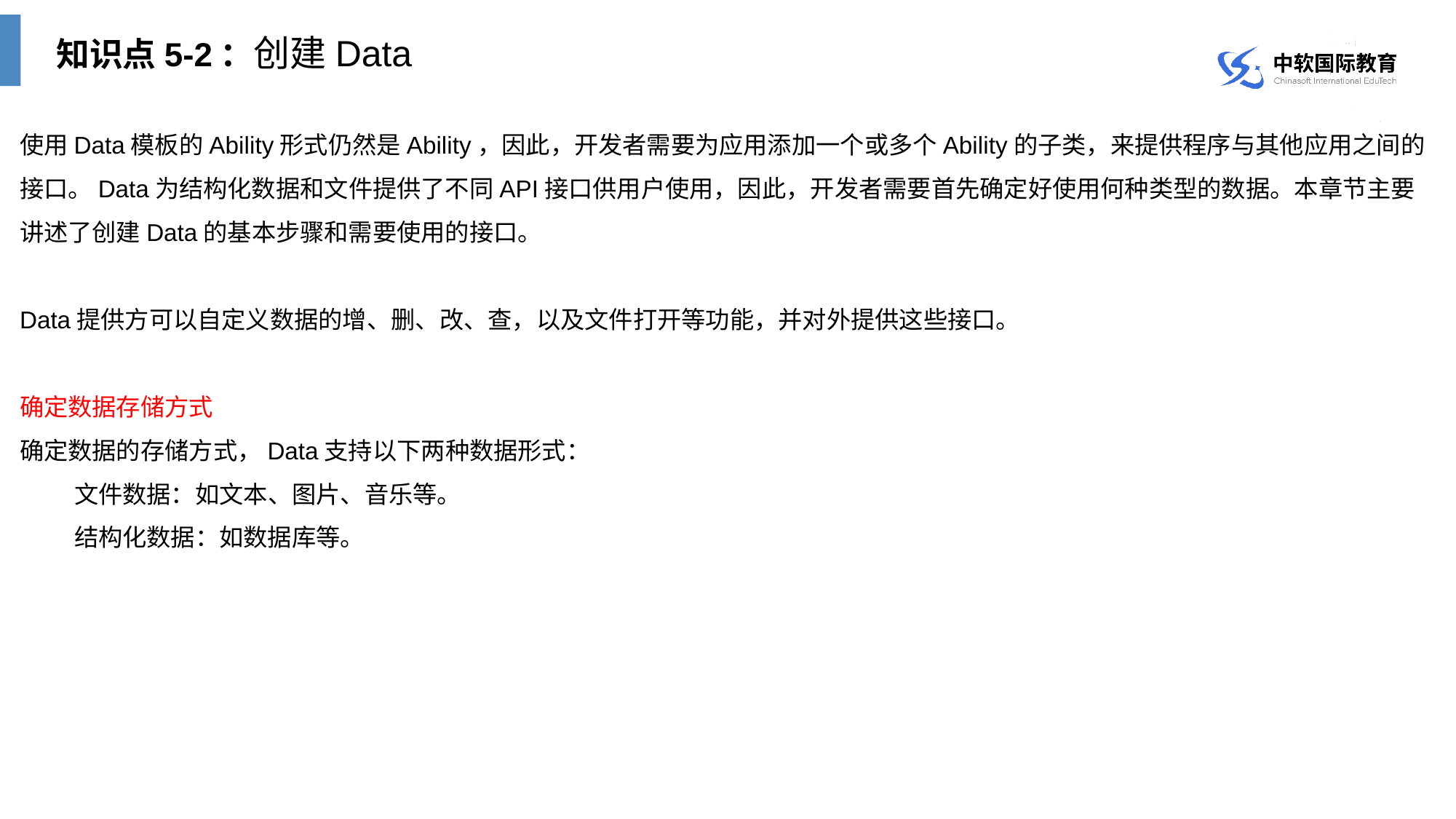

知识点5-2：创建Data
使用Data模板的Ability形式仍然是Ability，因此，开发者需要为应用添加一个或多个Ability的子类，来提供程序与其他应用之间的接口。Data为结构化数据和文件提供了不同API接口供用户使用，因此，开发者需要首先确定好使用何种类型的数据。本章节主要讲述了创建Data的基本步骤和需要使用的接口。

Data提供方可以自定义数据的增、删、改、查，以及文件打开等功能，并对外提供这些接口。

确定数据存储方式
确定数据的存储方式，Data支持以下两种数据形式：
文件数据：如文本、图片、音乐等。
结构化数据：如数据库等。